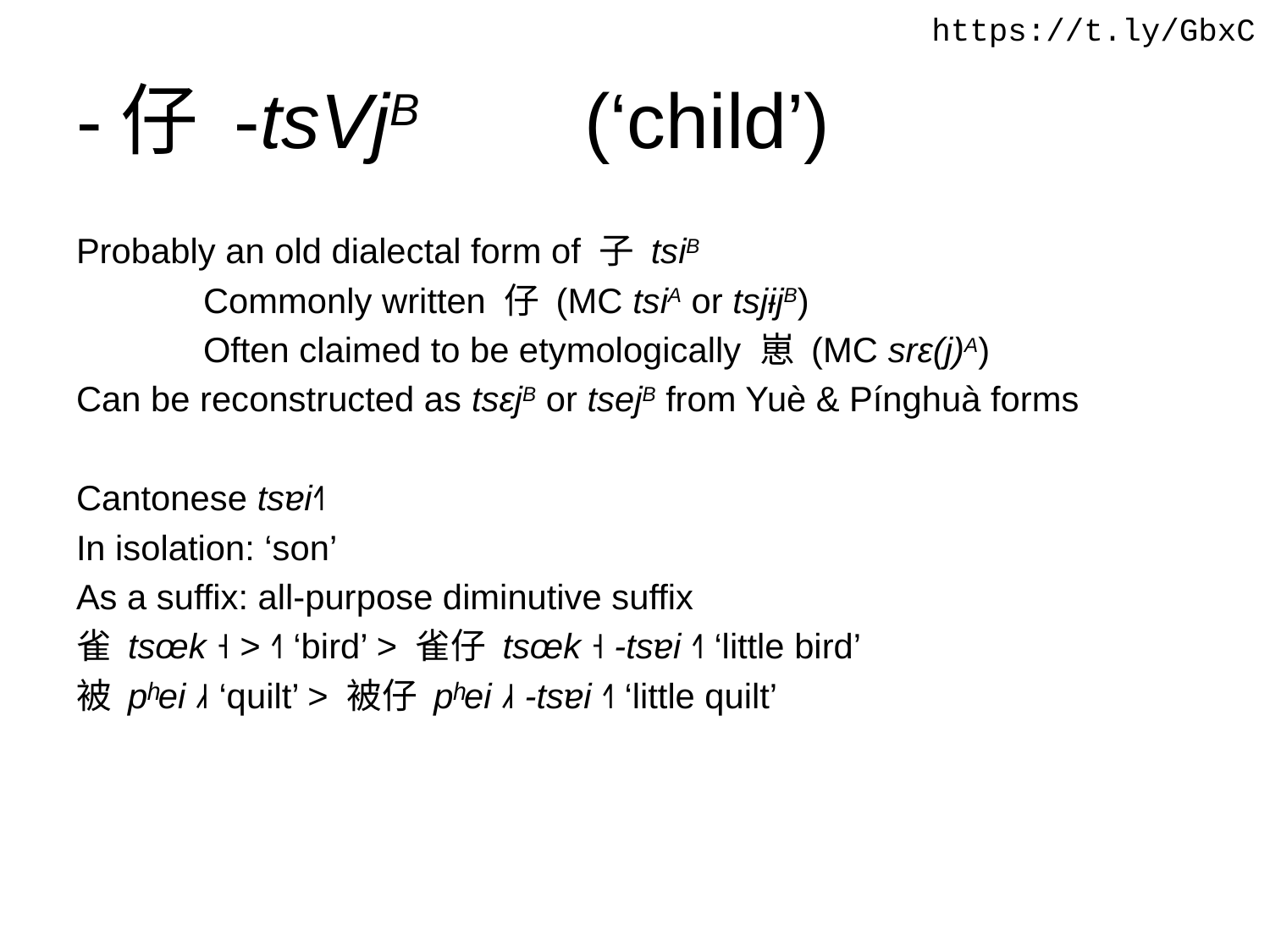

https://t.ly/GbxC
# -仔 -tsVjB  	(‘child’)
Probably an old dialectal form of 子 tsiB
	Commonly written 仔 (MC tsiA or tsjɨjB)
	Often claimed to be etymologically 崽 (MC srɛ(j)A)
Can be reconstructed as tsɛjB or tsejB from Yuè & Pínghuà forms

Cantonese tsɐi˧˥
In isolation: ‘son’
As a suffix: all-purpose diminutive suffix
雀 tsœk ˧ > ˧˥ ‘bird’ > 雀仔 tsœk ˧ -tsɐi ˧˥ ‘little bird’
被 pʰei ˩˧ ‘quilt’ > 被仔 pʰei ˩˧ -tsɐi ˧˥ ‘little quilt’